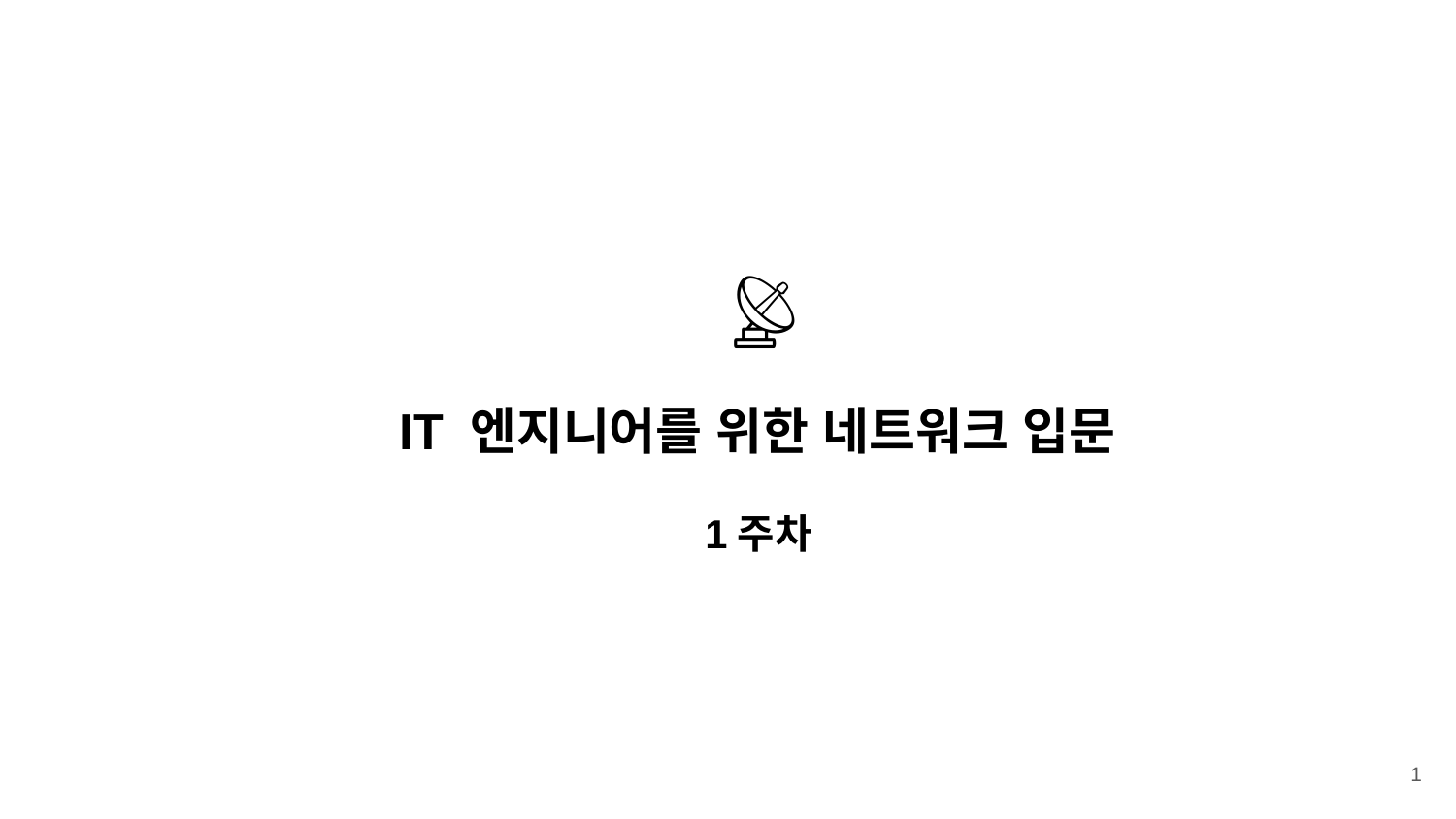

📡

IT 엔지니어를 위한 네트워크 입문

1주차
1